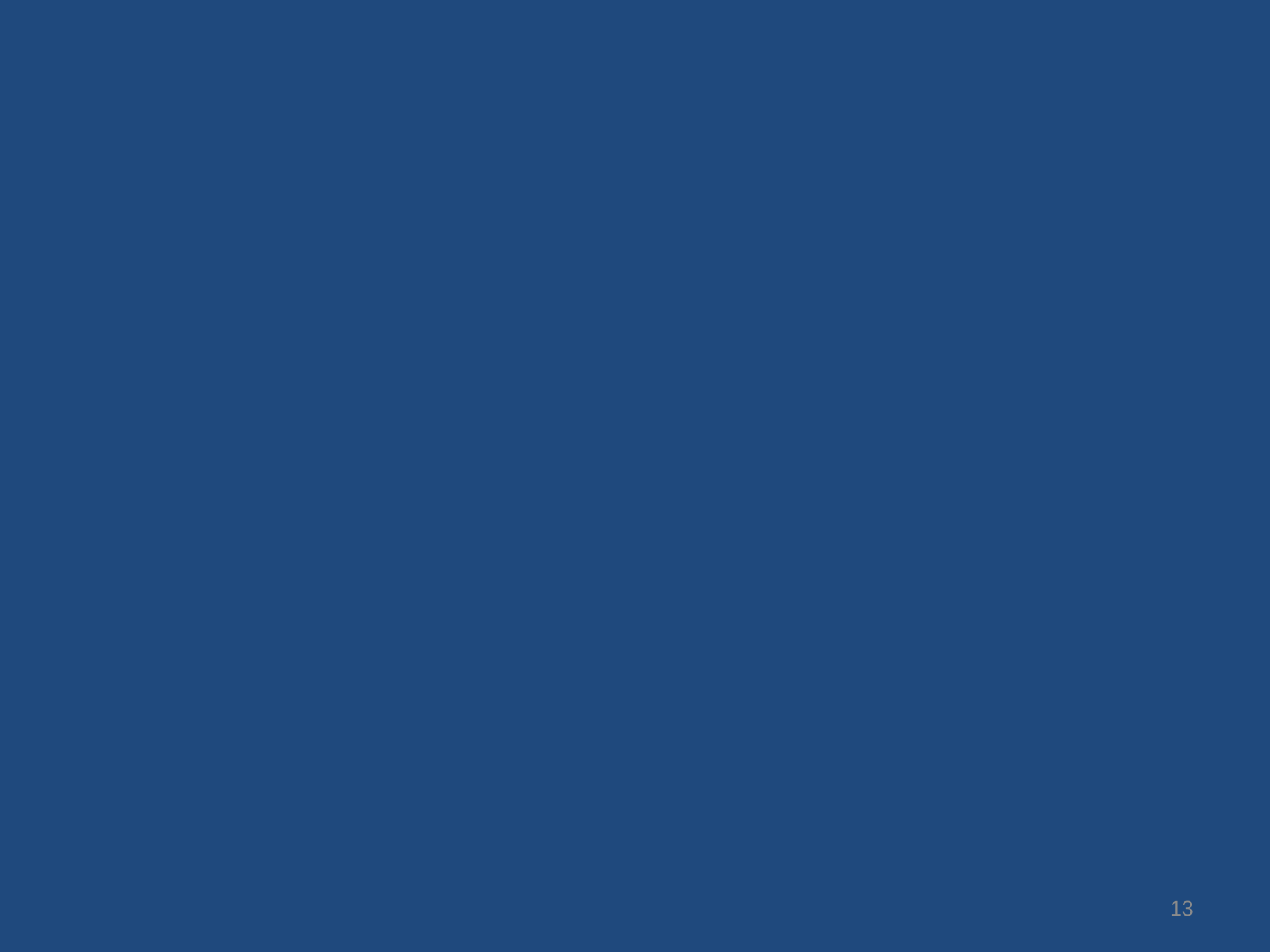

개선1: 데이터 정제
평가방법: 데이터 전후 비교, Test Accuracy
13